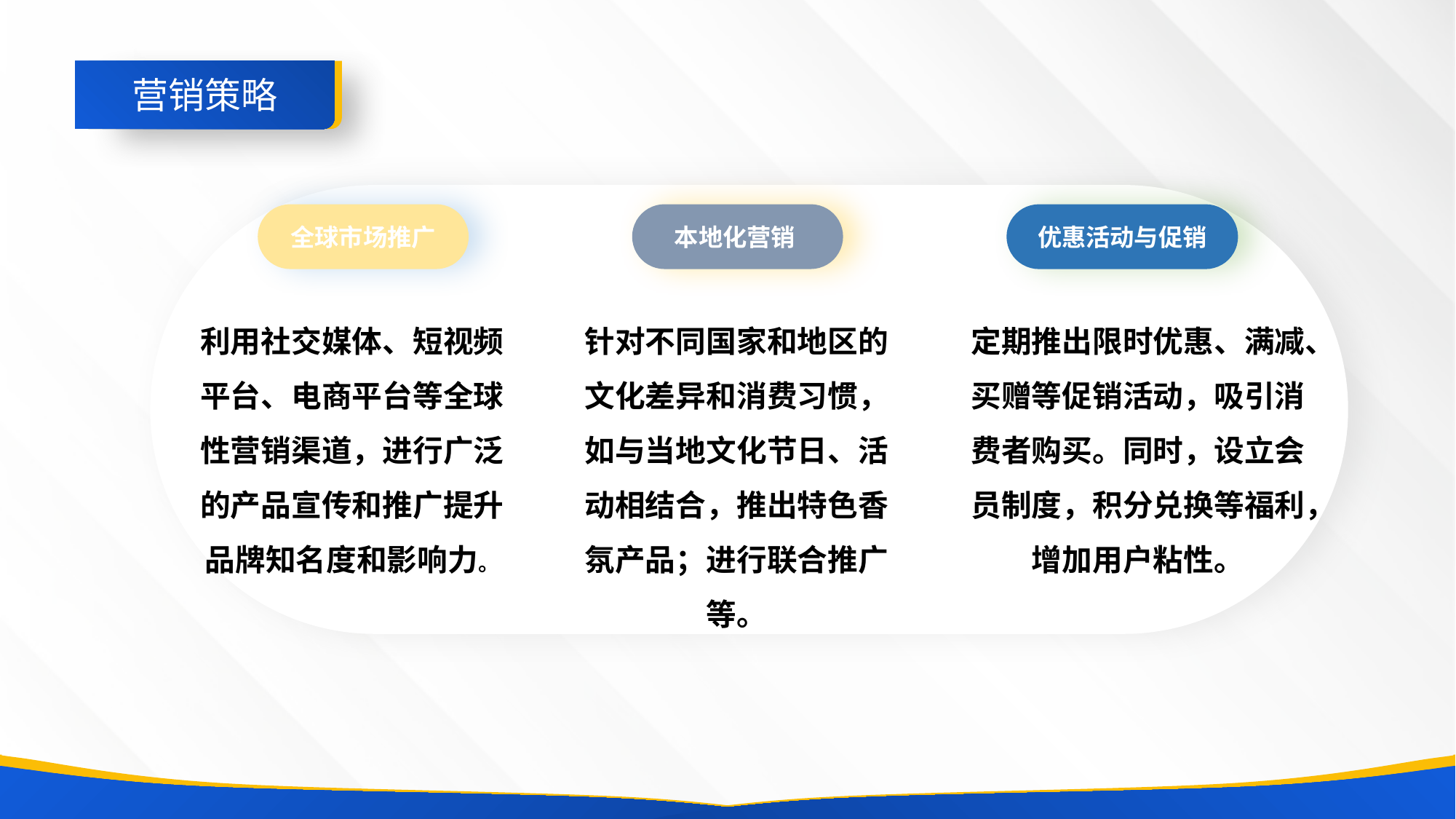

营销策略

全球市场推广
本地化营销
优惠活动与促销
利用社交媒体、短视频平台、电商平台等全球性营销渠道，进行广泛的产品宣传和推广提升品牌知名度和影响力。
针对不同国家和地区的文化差异和消费习惯，如与当地文化节日、活动相结合，推出特色香氛产品；进行联合推广等。
定期推出限时优惠、满减、买赠等促销活动，吸引消费者购买。同时，设立会员制度，积分兑换等福利，增加用户粘性。